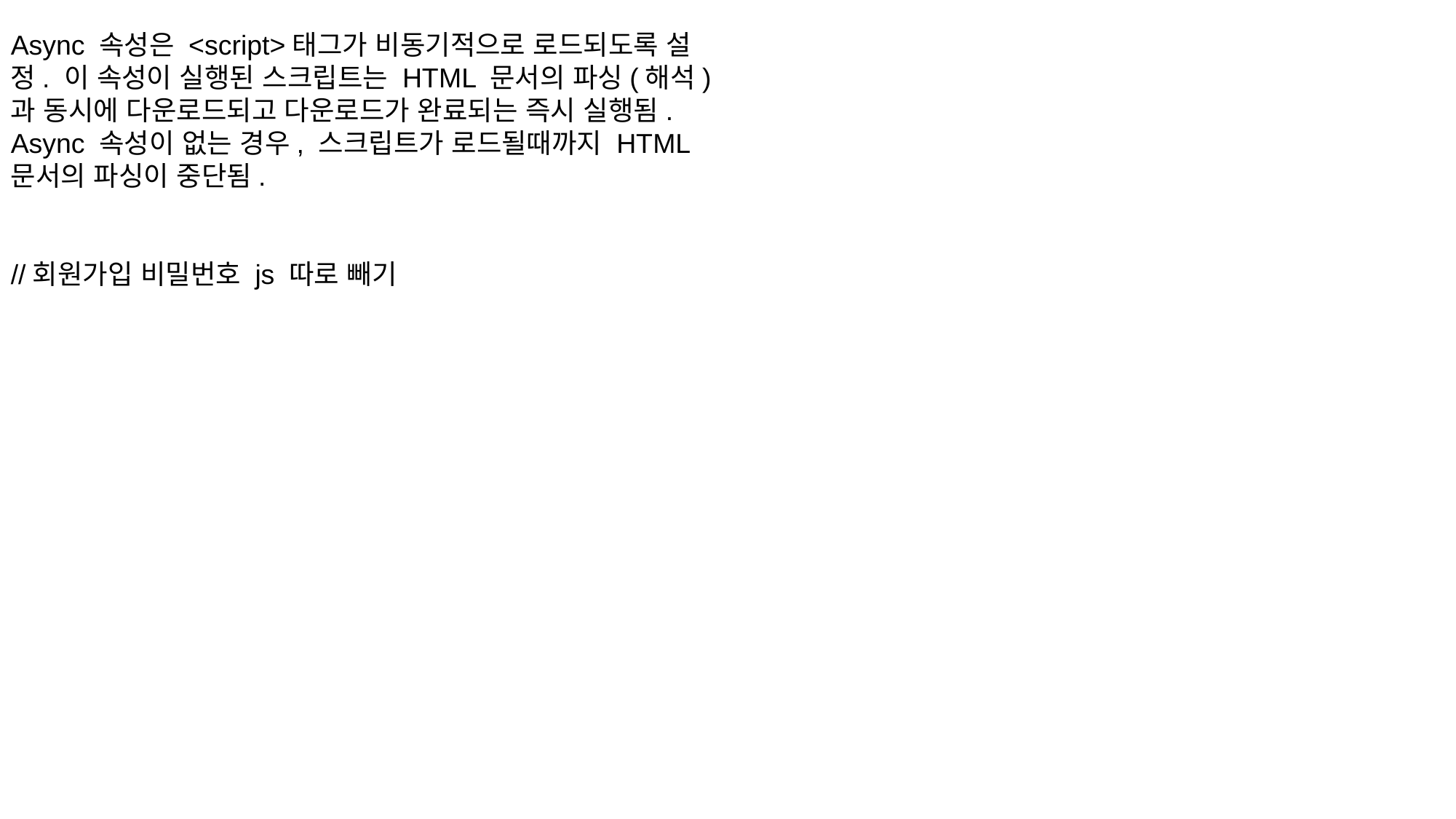

Async 속성은 <script>태그가 비동기적으로 로드되도록 설정. 이 속성이 실행된 스크립트는 HTML 문서의 파싱(해석)과 동시에 다운로드되고 다운로드가 완료되는 즉시 실행됨.
Async 속성이 없는 경우, 스크립트가 로드될때까지 HTML문서의 파싱이 중단됨.

//회원가입 비밀번호 js 따로 빼기